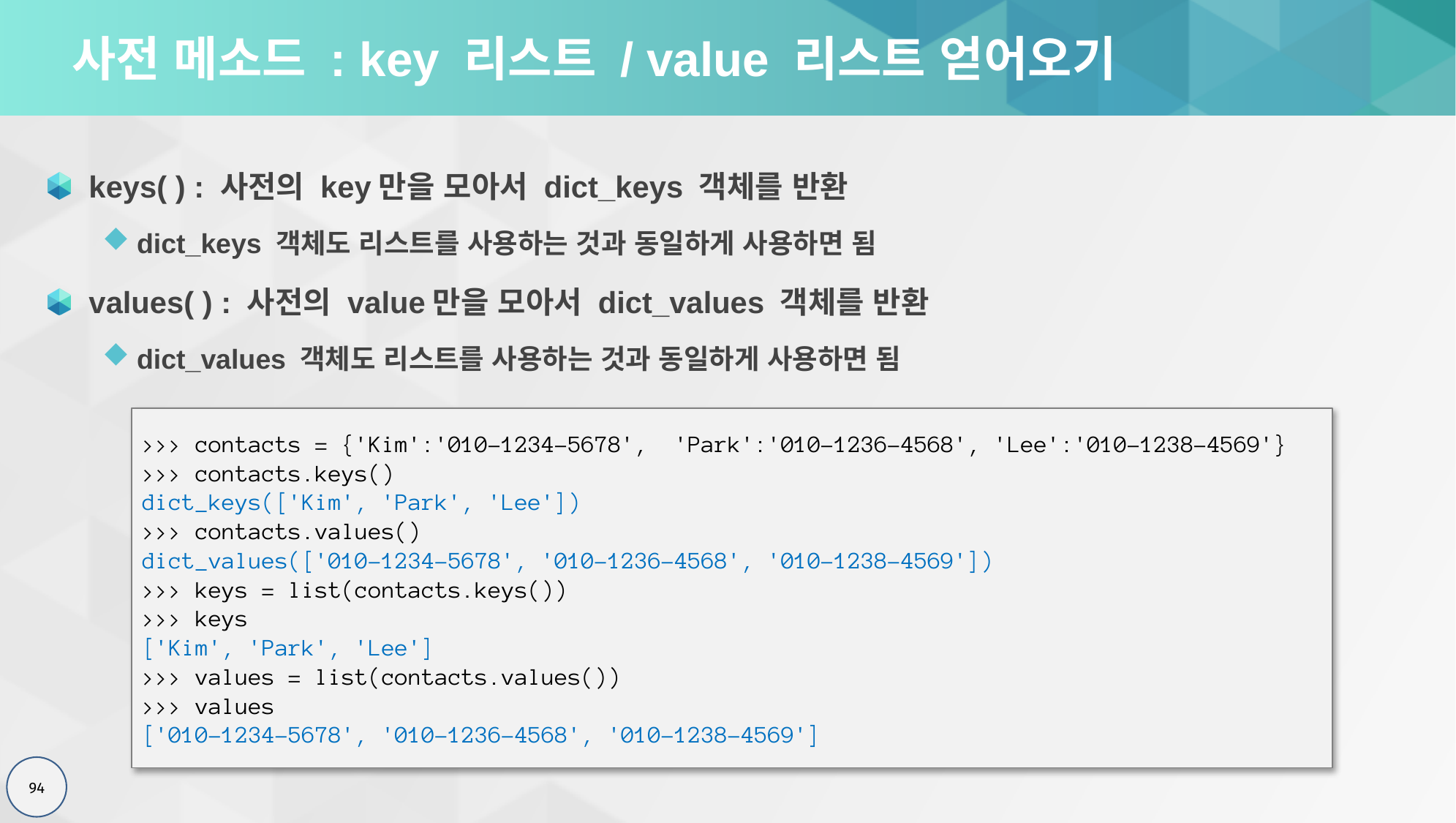

# 사전 메소드 : key 리스트 / value 리스트 얻어오기
keys( ) : 사전의 key만을 모아서 dict_keys 객체를 반환
dict_keys 객체도 리스트를 사용하는 것과 동일하게 사용하면 됨
values( ) : 사전의 value만을 모아서 dict_values 객체를 반환
dict_values 객체도 리스트를 사용하는 것과 동일하게 사용하면 됨

>>> contacts = {'Kim':'010-1234-5678',  'Park':'010-1236-4568', 'Lee':'010-1238-4569'}
>>> contacts.keys()
dict_keys(['Kim', 'Park', 'Lee'])
>>> contacts.values()
dict_values(['010-1234-5678', '010-1236-4568', '010-1238-4569'])
>>> keys = list(contacts.keys())
>>> keys
['Kim', 'Park', 'Lee']
>>> values = list(contacts.values())
>>> values
['010-1234-5678', '010-1236-4568', '010-1238-4569']